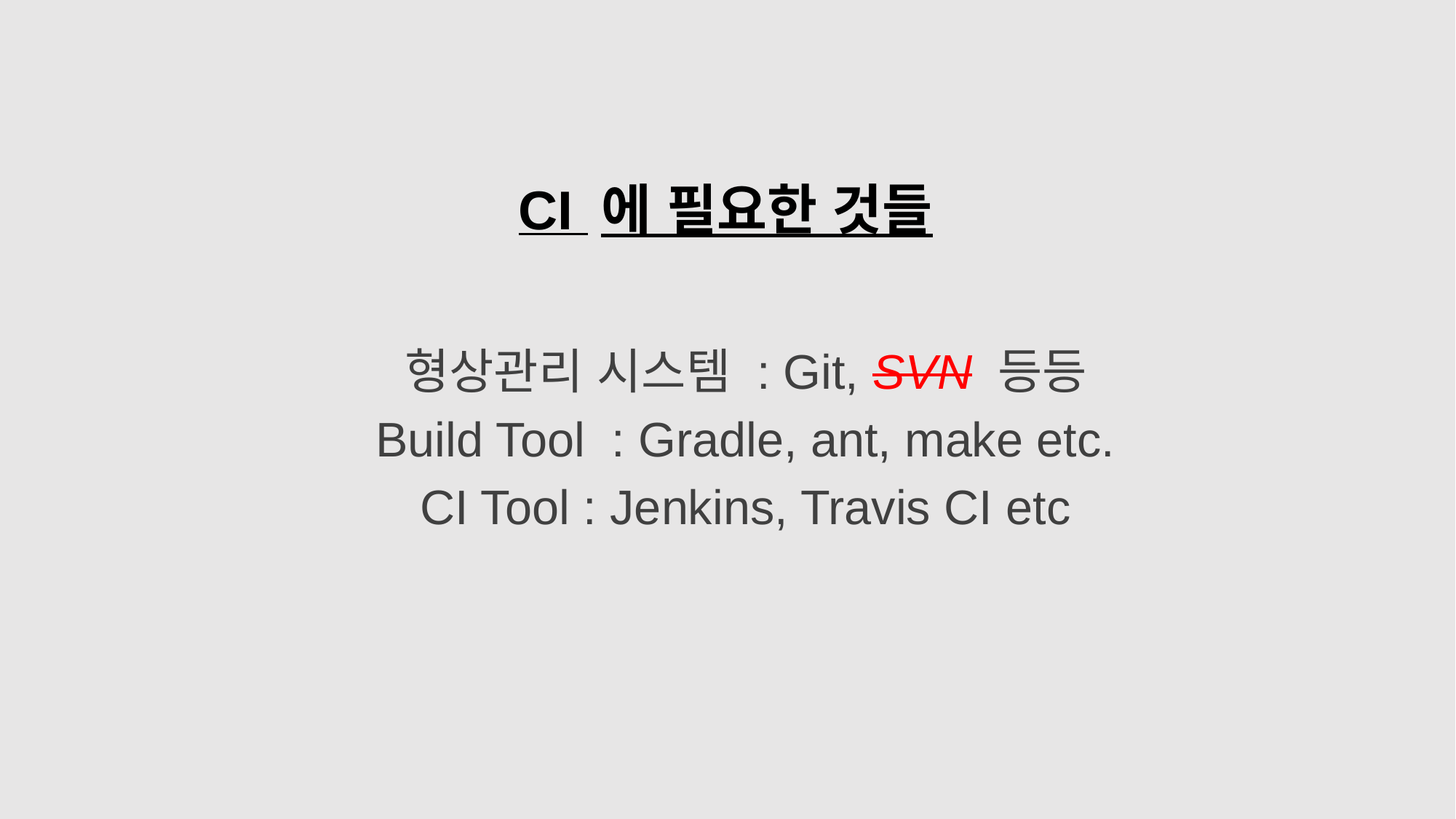

CI 에 필요한 것들
형상관리 시스템 : Git, SVN 등등
Build Tool  : Gradle, ant, make etc.
CI Tool : Jenkins, Travis CI etc